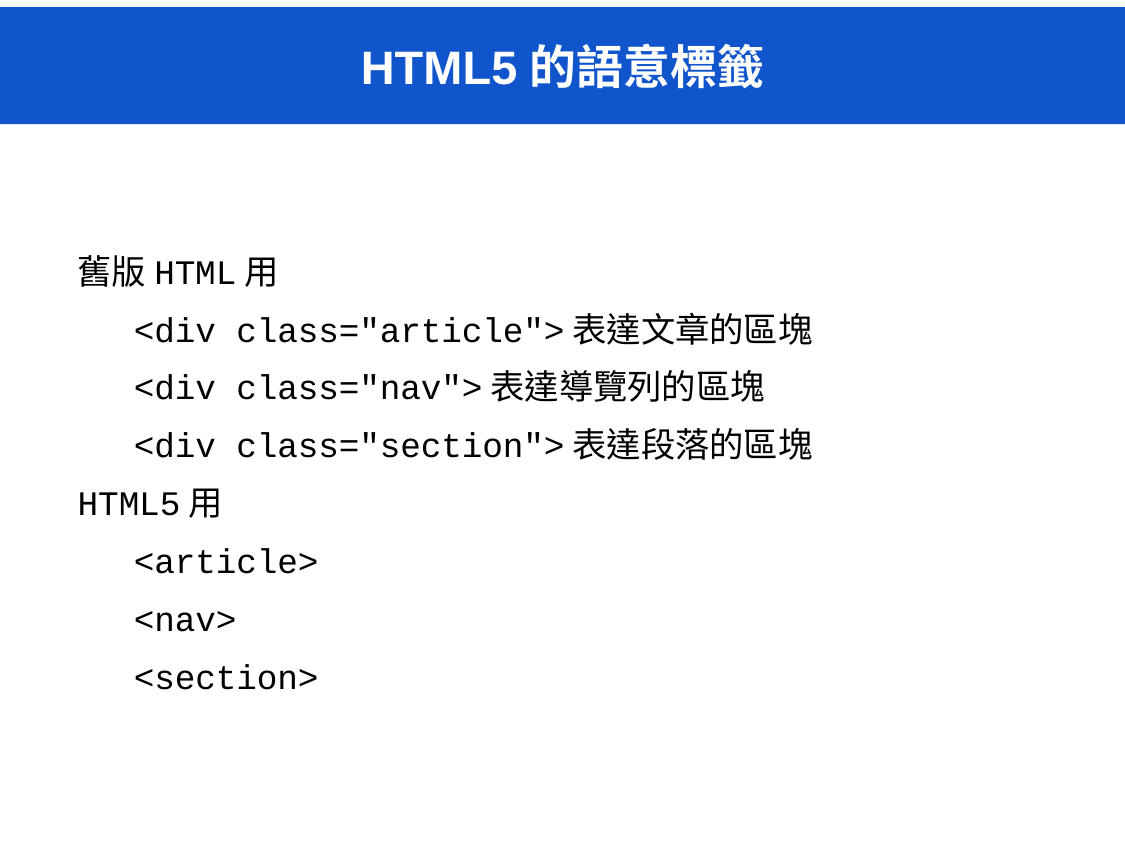

# HTML5的語意標籤
舊版HTML用
<div class="article">表達文章的區塊
<div class="nav">表達導覽列的區塊
<div class="section">表達段落的區塊
HTML5用
<article>
<nav>
<section>